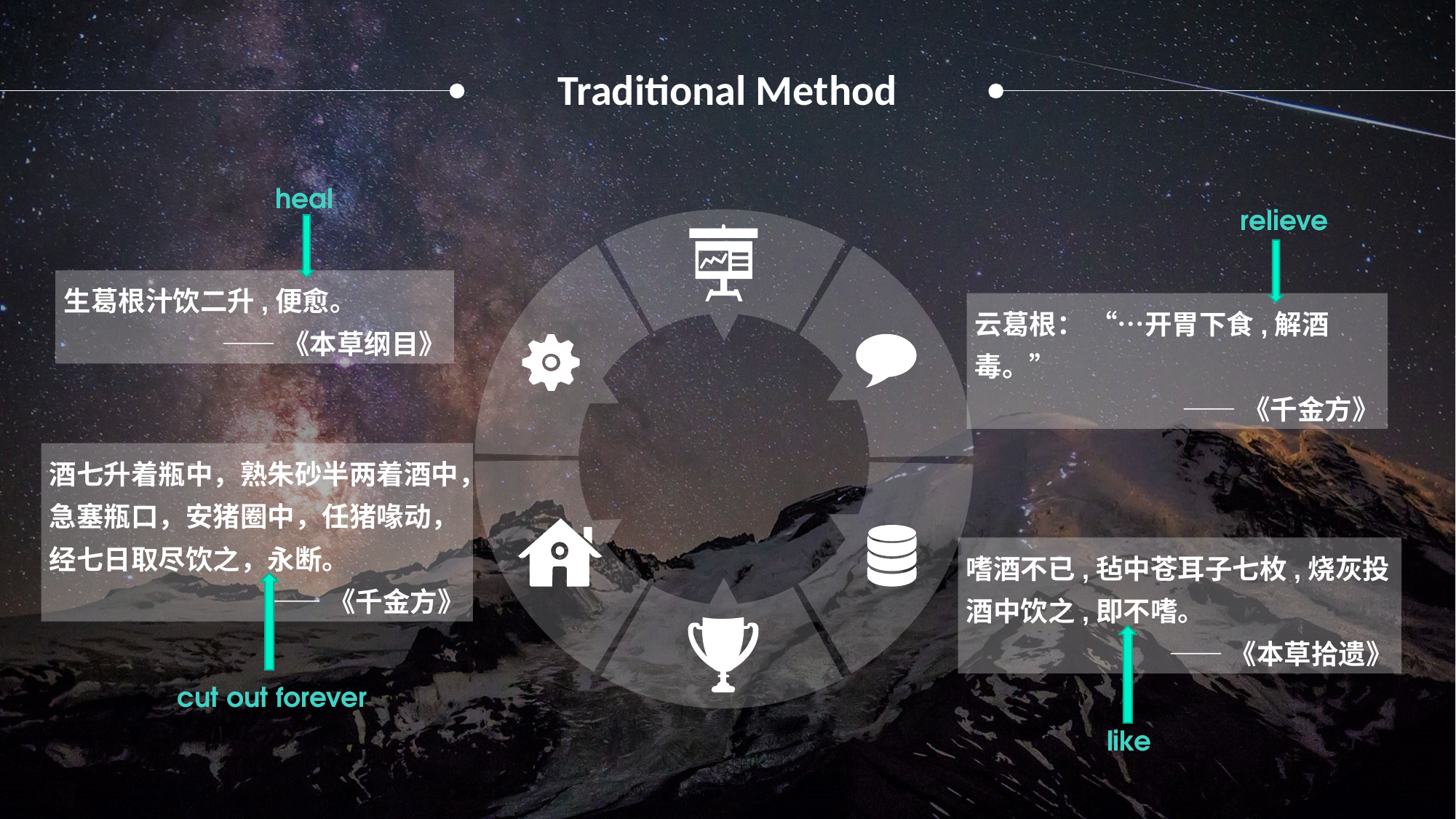

Traditional Method
heal
relieve

生葛根汁饮二升,便愈。
——《本草纲目》
云葛根： “…开胃下食,解酒毒。”
——《千金方》

酒七升着瓶中，熟朱砂半两着酒中，急塞瓶口，安猪圈中，任猪喙动，经七日取尽饮之，永断。
——《千金方》

嗜酒不已,毡中苍耳子七枚,烧灰投酒中饮之,即不嗜。
——《本草拾遗》

cut out forever
like